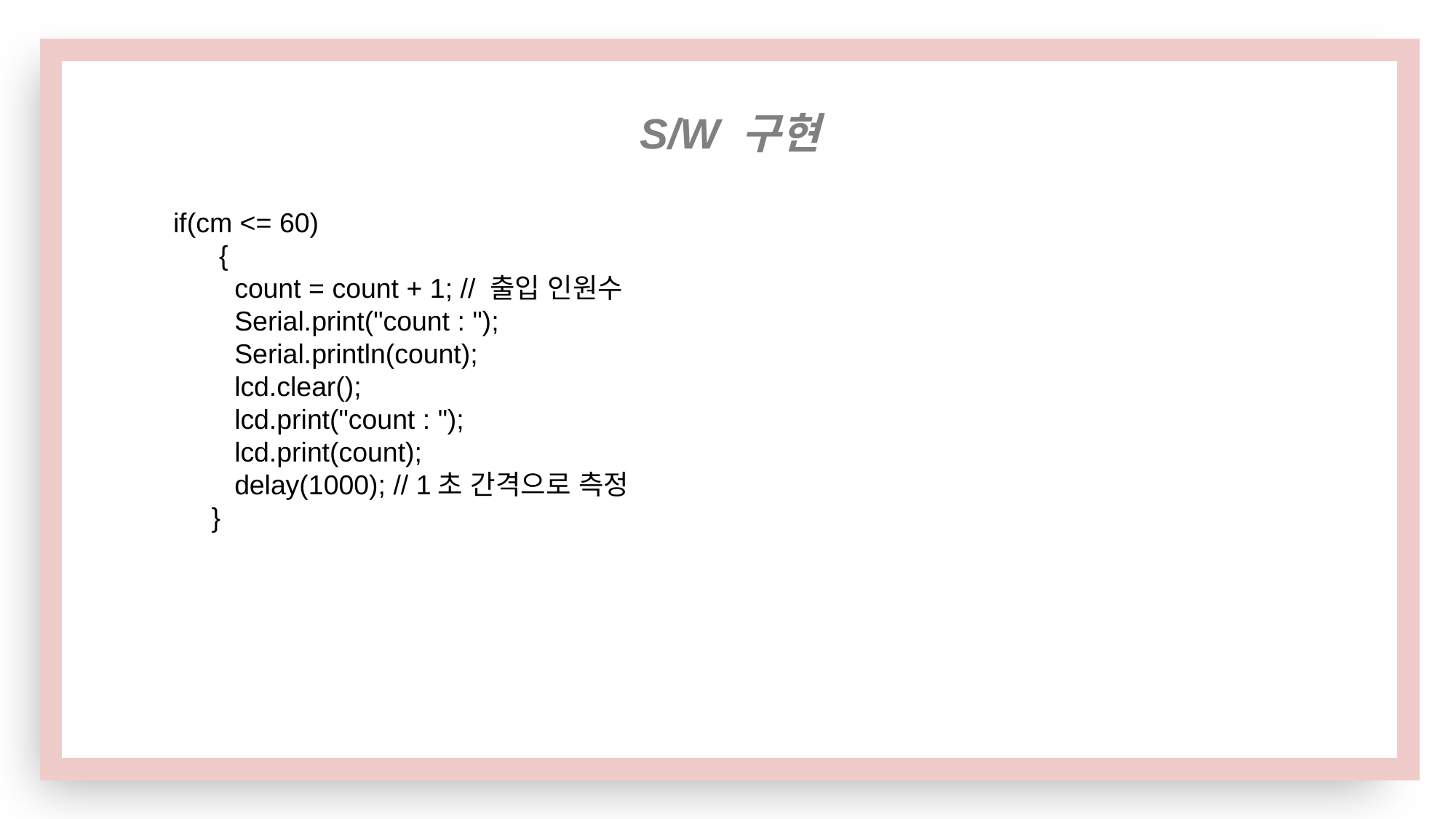

S/W 구현
if(cm <= 60)
      {
        count = count + 1; // 출입 인원수
        Serial.print("count : ");
        Serial.println(count);
        lcd.clear();
        lcd.print("count : ");
        lcd.print(count);
        delay(1000); // 1초 간격으로 측정
     }